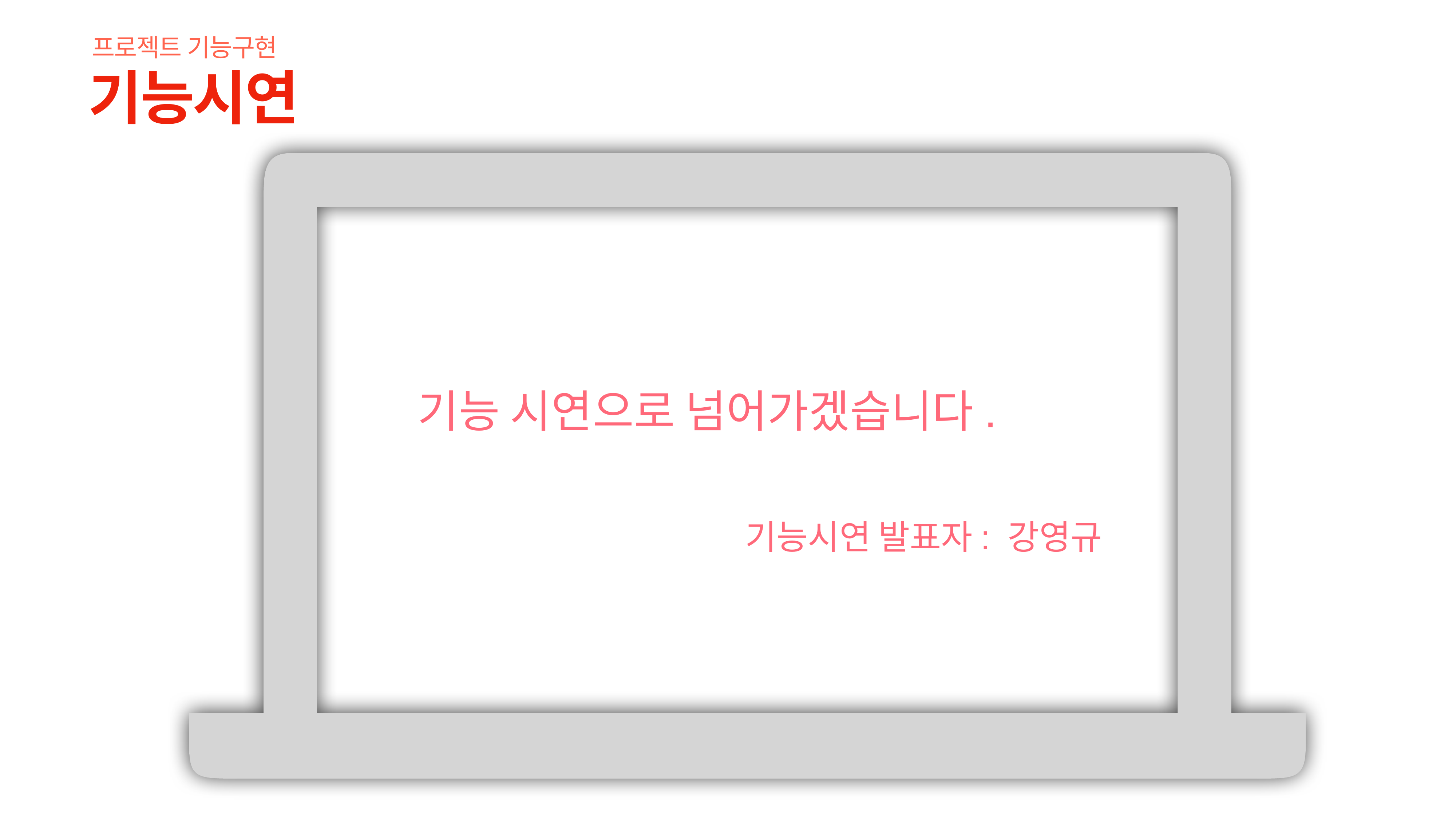

# 프로젝트 기능구현
기능시연

기능 시연으로 넘어가겠습니다.
기능시연 발표자: 강영규